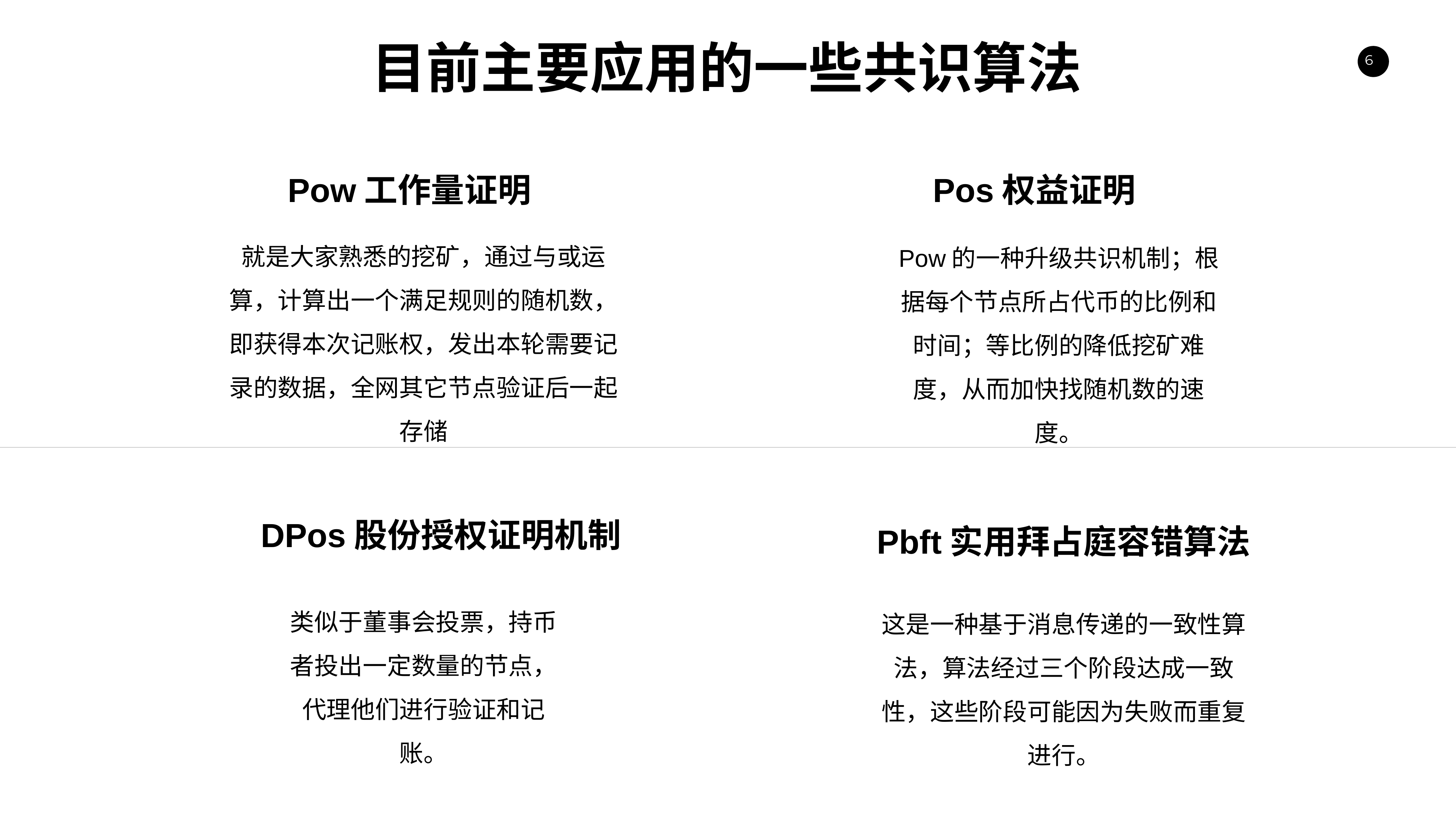

目前主要应用的一些共识算法
Pow工作量证明
Pos权益证明
就是大家熟悉的挖矿，通过与或运算，计算出一个满足规则的随机数，即获得本次记账权，发出本轮需要记录的数据，全网其它节点验证后一起存储
Pow的一种升级共识机制；根据每个节点所占代币的比例和时间；等比例的降低挖矿难度，从而加快找随机数的速度。
DPos股份授权证明机制
Pbft实用拜占庭容错算法
类似于董事会投票，持币者投出一定数量的节点，代理他们进行验证和记账。
这是一种基于消息传递的一致性算法，算法经过三个阶段达成一致性，这些阶段可能因为失败而重复进行。